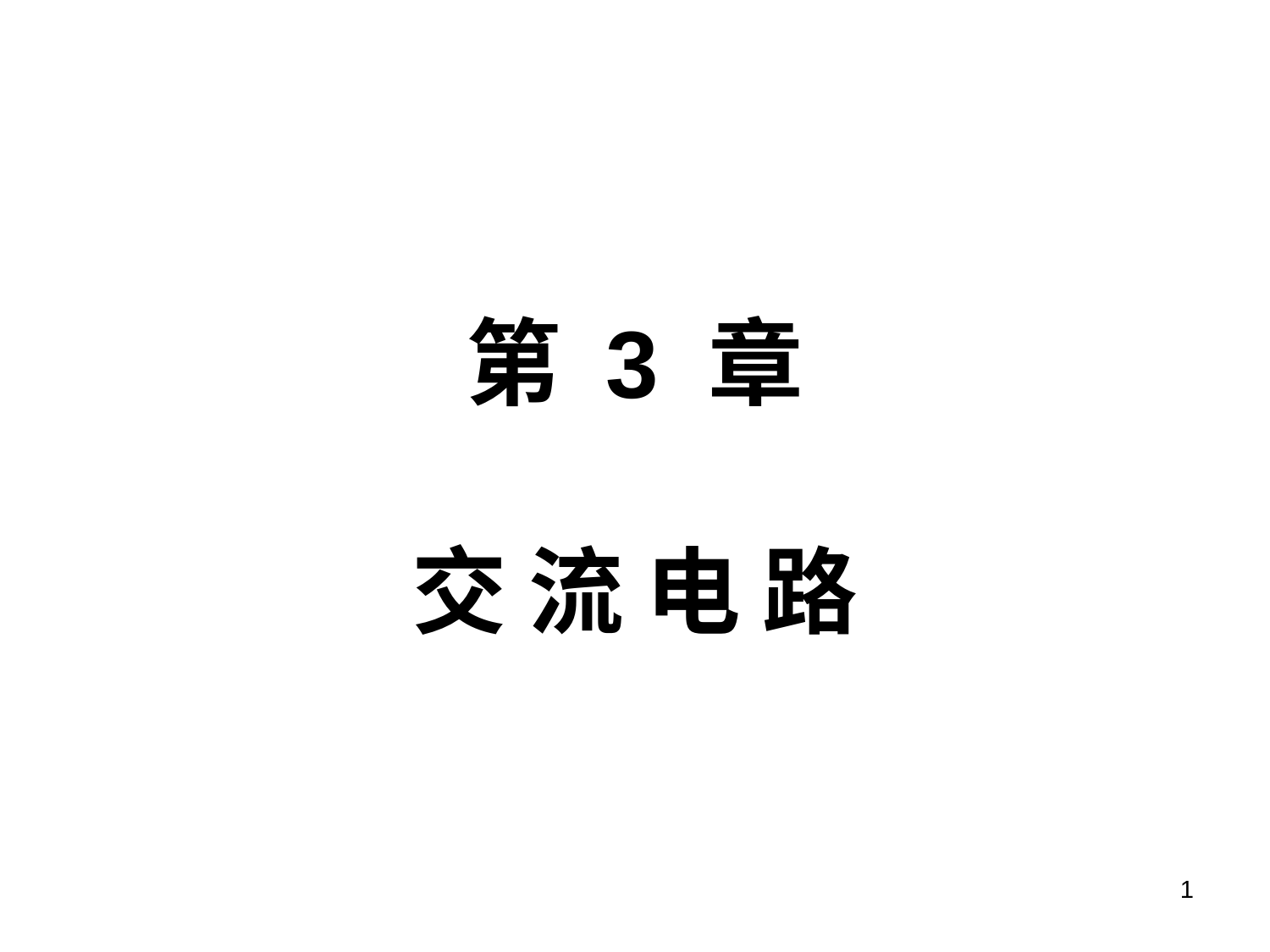

# 第 3 章 交 流 电 路
1